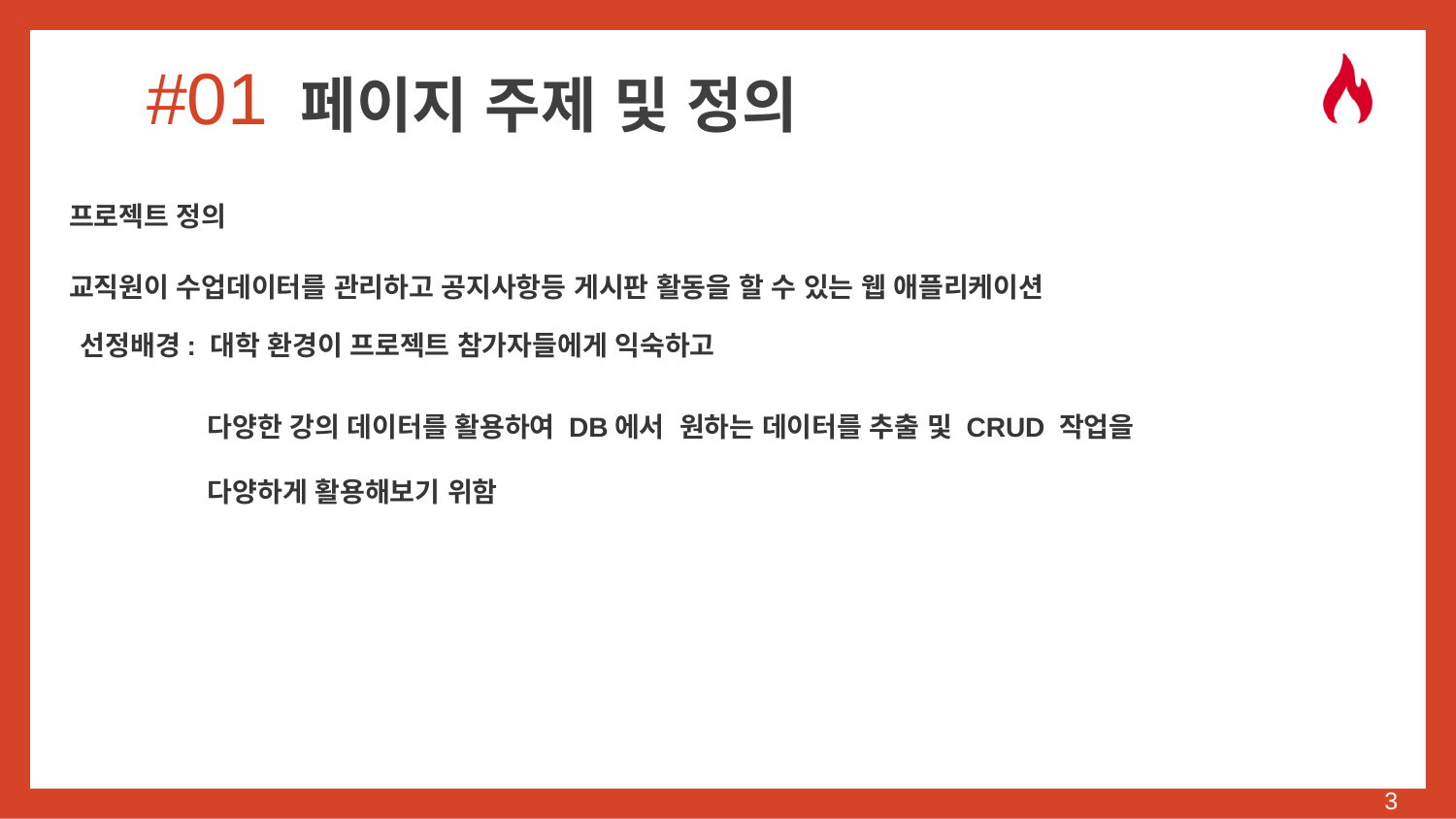

#01
# 페이지 주제 및 정의
프로젝트 정의

교직원이 수업데이터를 관리하고 공지사항등 게시판 활동을 할 수 있는 웹 애플리케이션

선정배경: 대학 환경이 프로젝트 참가자들에게 익숙하고
                다양한 강의 데이터를 활용하여 DB에서  원하는 데이터를 추출 및 CRUD 작업을

                다양하게 활용해보기 위함
3